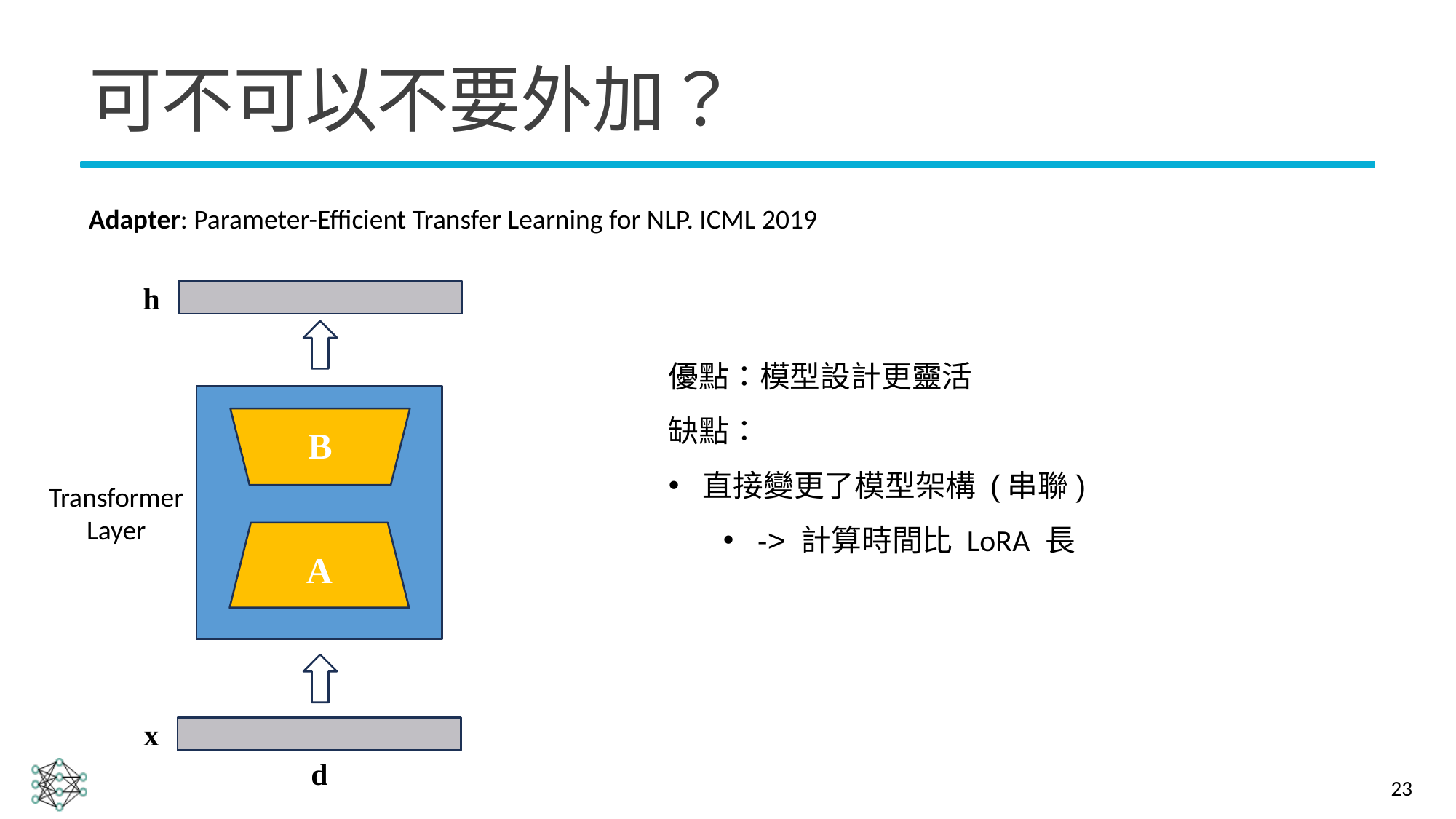

# 可不可以不要外加？
Adapter: Parameter-Efficient Transfer Learning for NLP. ICML 2019
h

優點：模型設計更靈活
缺點：
直接變更了模型架構 (串聯)
-> 計算時間比 LoRA 長

B
Transformer Layer
A

x

d
23